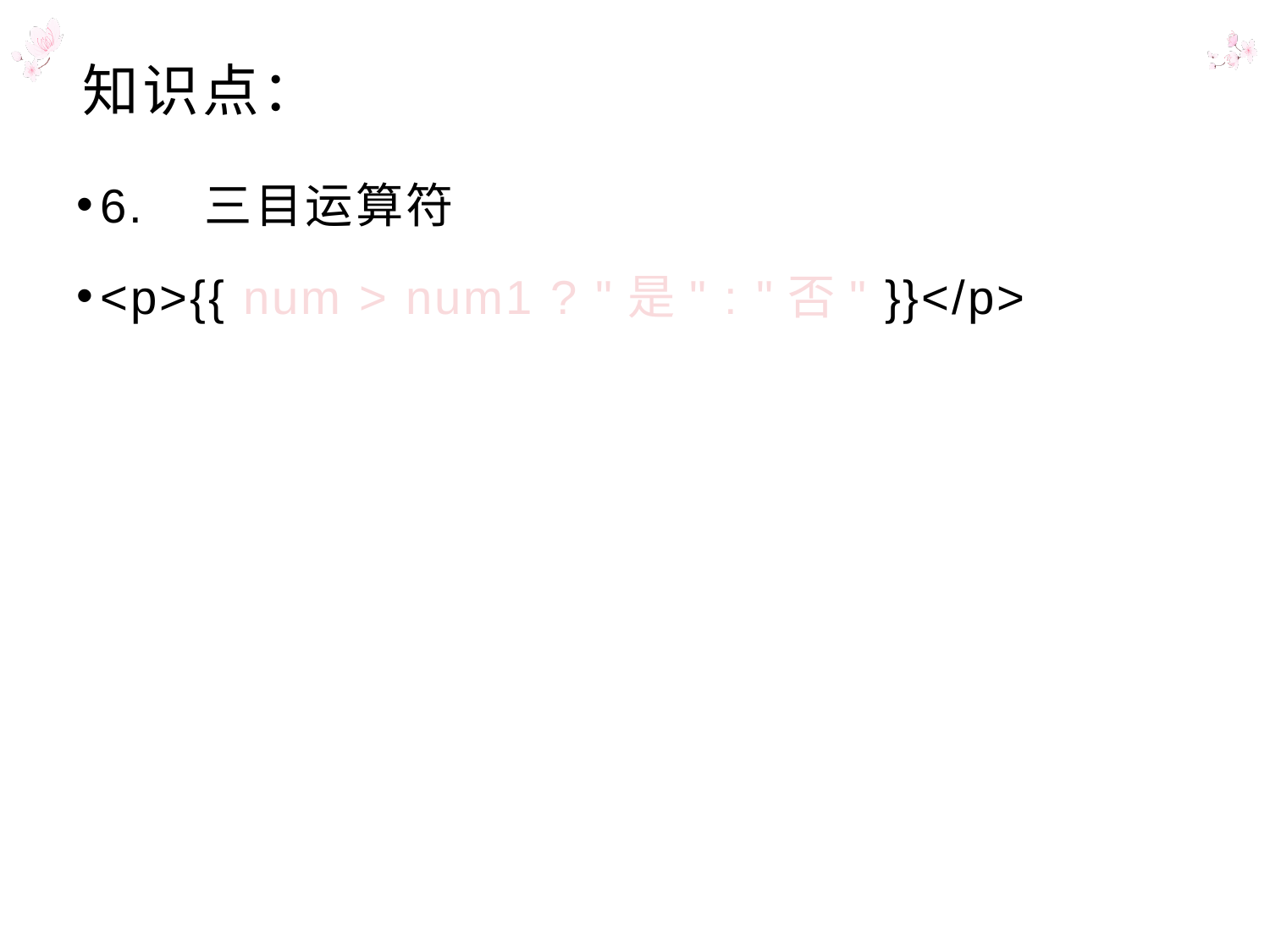

# 知识点：
6.   三目运算符
<p>{{ num > num1 ? "是" : "否" }}</p>